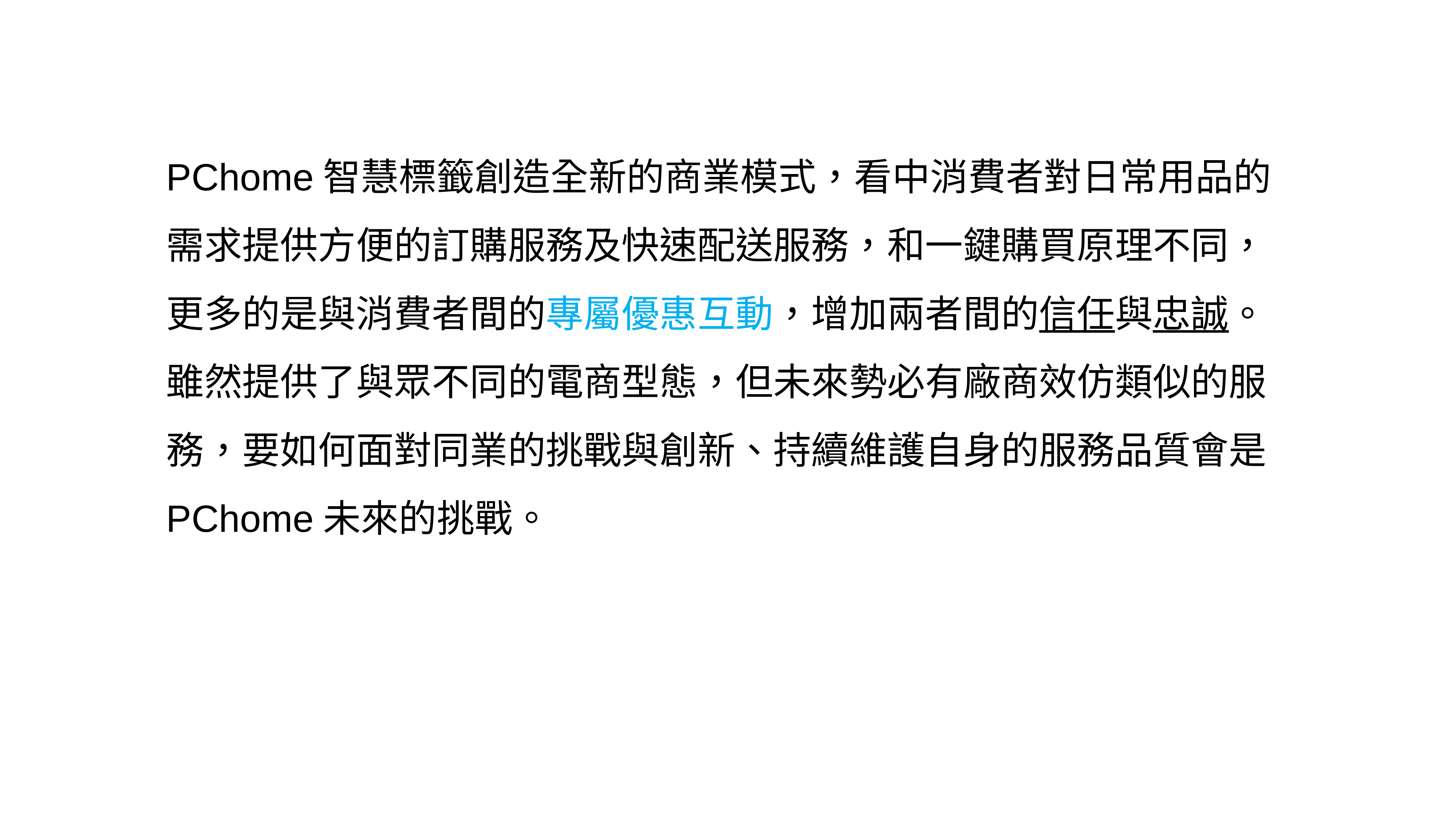

PChome智慧標籤創造全新的商業模式，看中消費者對日常用品的需求提供方便的訂購服務及快速配送服務，和一鍵購買原理不同，更多的是與消費者間的專屬優惠互動，增加兩者間的信任與忠誠。雖然提供了與眾不同的電商型態，但未來勢必有廠商效仿類似的服務，要如何面對同業的挑戰與創新、持續維護自身的服務品質會是PChome未來的挑戰。